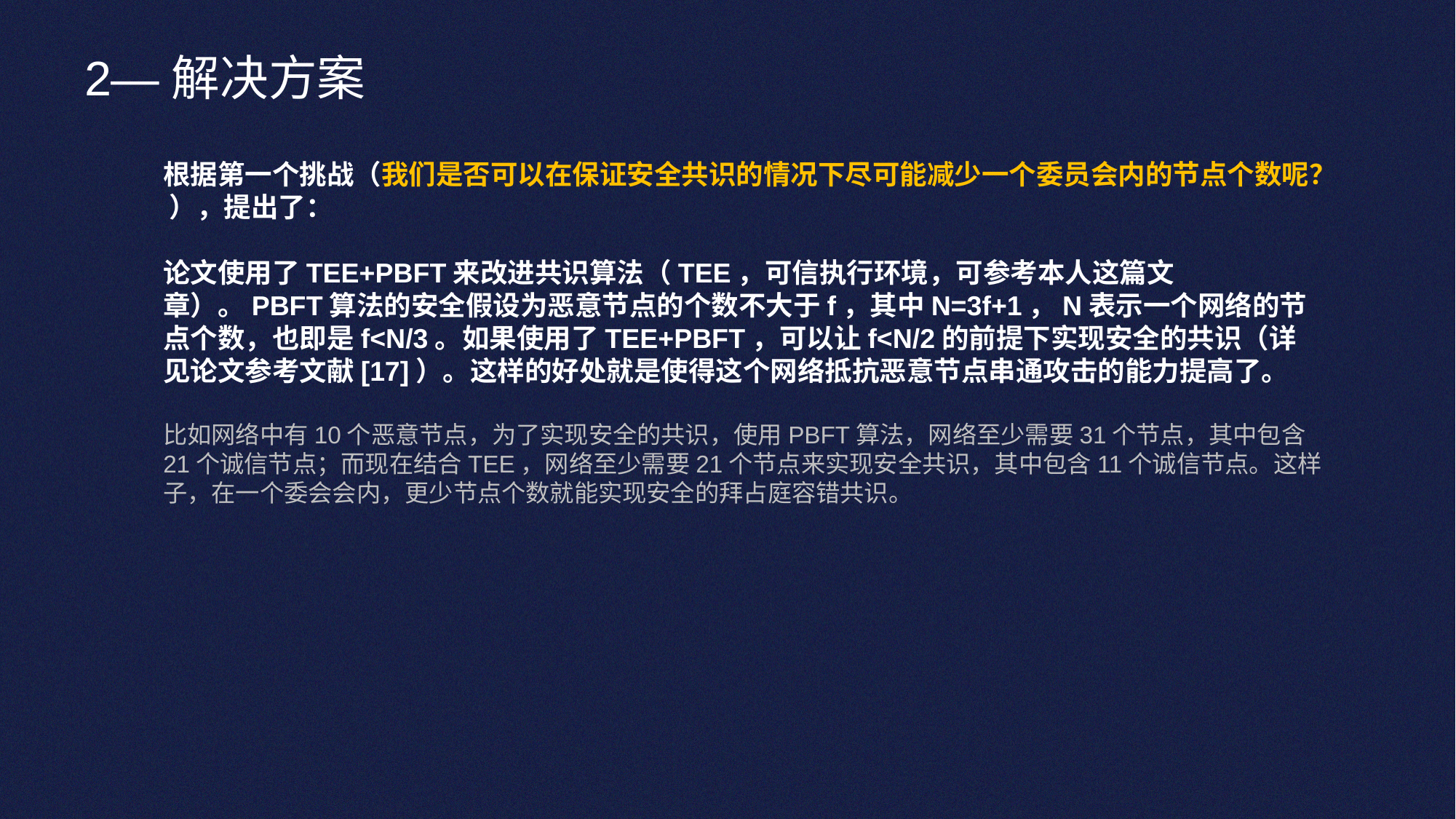

2—解决方案
根据第一个挑战（我们是否可以在保证安全共识的情况下尽可能减少一个委员会内的节点个数呢？ ），提出了：

论文使用了TEE+PBFT来改进共识算法（TEE，可信执行环境，可参考本人这篇文章）。PBFT算法的安全假设为恶意节点的个数不大于f，其中N=3f+1，N表示一个网络的节点个数，也即是f<N/3。如果使用了TEE+PBFT，可以让f<N/2的前提下实现安全的共识（详见论文参考文献[17]）。这样的好处就是使得这个网络抵抗恶意节点串通攻击的能力提高了。

比如网络中有10个恶意节点，为了实现安全的共识，使用PBFT算法，网络至少需要31个节点，其中包含21个诚信节点；而现在结合TEE，网络至少需要21个节点来实现安全共识，其中包含11个诚信节点。这样子，在一个委会会内，更少节点个数就能实现安全的拜占庭容错共识。